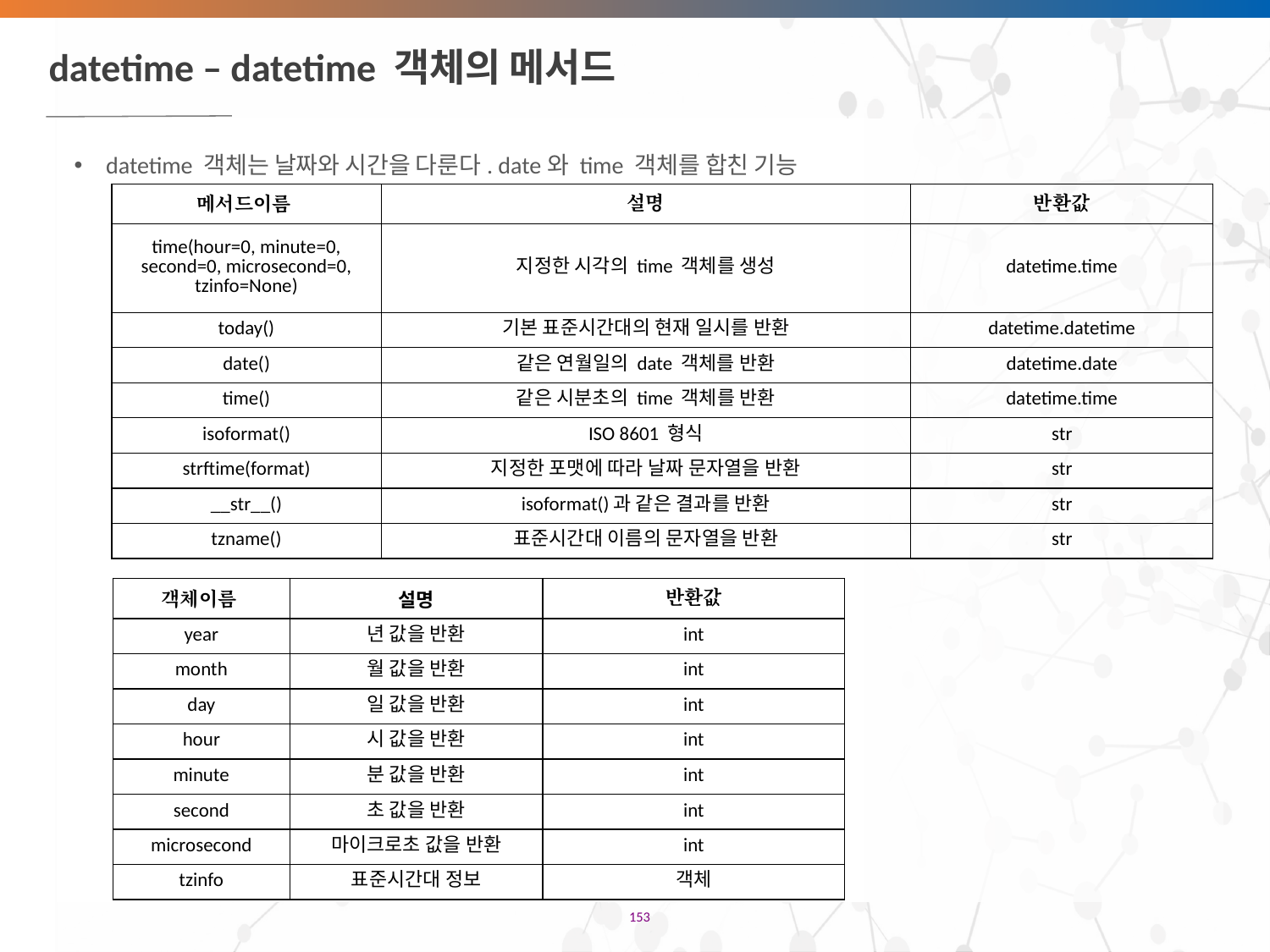

# datetime – datetime 객체의 메서드
datetime 객체는 날짜와 시간을 다룬다. date와 time 객체를 합친 기능

| 메서드이름 | 설명 | 반환값 |
| --- | --- | --- |
| time(hour=0, minute=0, second=0, microsecond=0, tzinfo=None) | 지정한 시각의 time 객체를 생성 | datetime.time |
| today() | 기본 표준시간대의 현재 일시를 반환 | datetime.datetime |
| date() | 같은 연월일의 date 객체를 반환 | datetime.date |
| time() | 같은 시분초의 time 객체를 반환 | datetime.time |
| isoformat() | ISO 8601 형식 | str |
| strftime(format) | 지정한 포맷에 따라 날짜 문자열을 반환 | str |
| \_\_str\_\_() | isoformat()과 같은 결과를 반환 | str |
| tzname() | 표준시간대 이름의 문자열을 반환 | str |
| 객체이름 | 설명 | 반환값 |
| --- | --- | --- |
| year | 년 값을 반환 | int |
| month | 월 값을 반환 | int |
| day | 일 값을 반환 | int |
| hour | 시 값을 반환 | int |
| minute | 분 값을 반환 | int |
| second | 초 값을 반환 | int |
| microsecond | 마이크로초 값을 반환 | int |
| tzinfo | 표준시간대 정보 | 객체 |
153